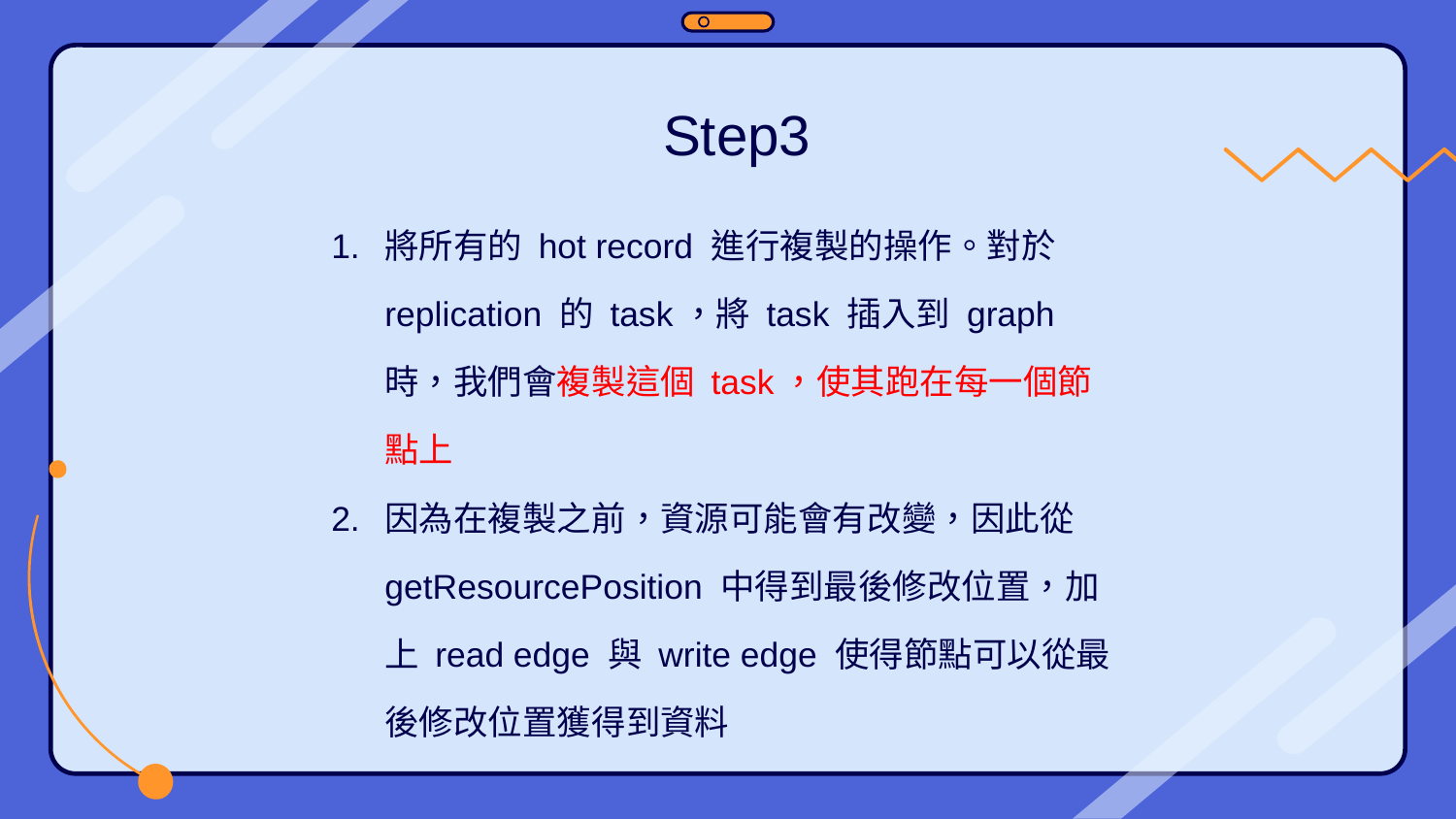

# Step3
將所有的 hot record 進行複製的操作。對於 replication 的 task，將 task 插入到 graph 時，我們會複製這個 task，使其跑在每一個節點上
因為在複製之前，資源可能會有改變，因此從 getResourcePosition 中得到最後修改位置，加上 read edge 與 write edge 使得節點可以從最後修改位置獲得到資料